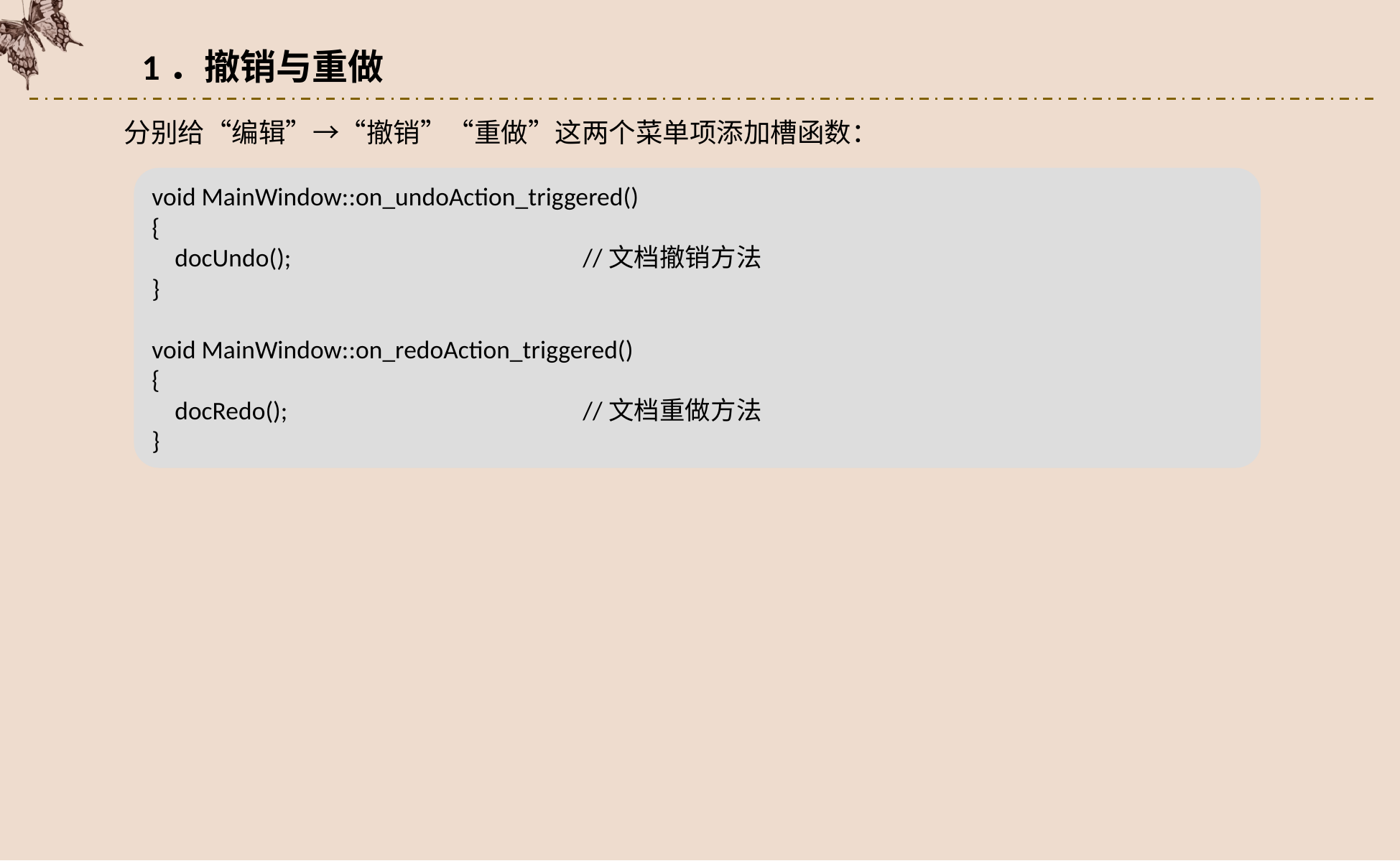

1．撤销与重做
分别给“编辑”→“撤销”“重做”这两个菜单项添加槽函数：
void MainWindow::on_undoAction_triggered()
{
    docUndo();			//文档撤销方法
}

void MainWindow::on_redoAction_triggered()
{
    docRedo();			//文档重做方法
}